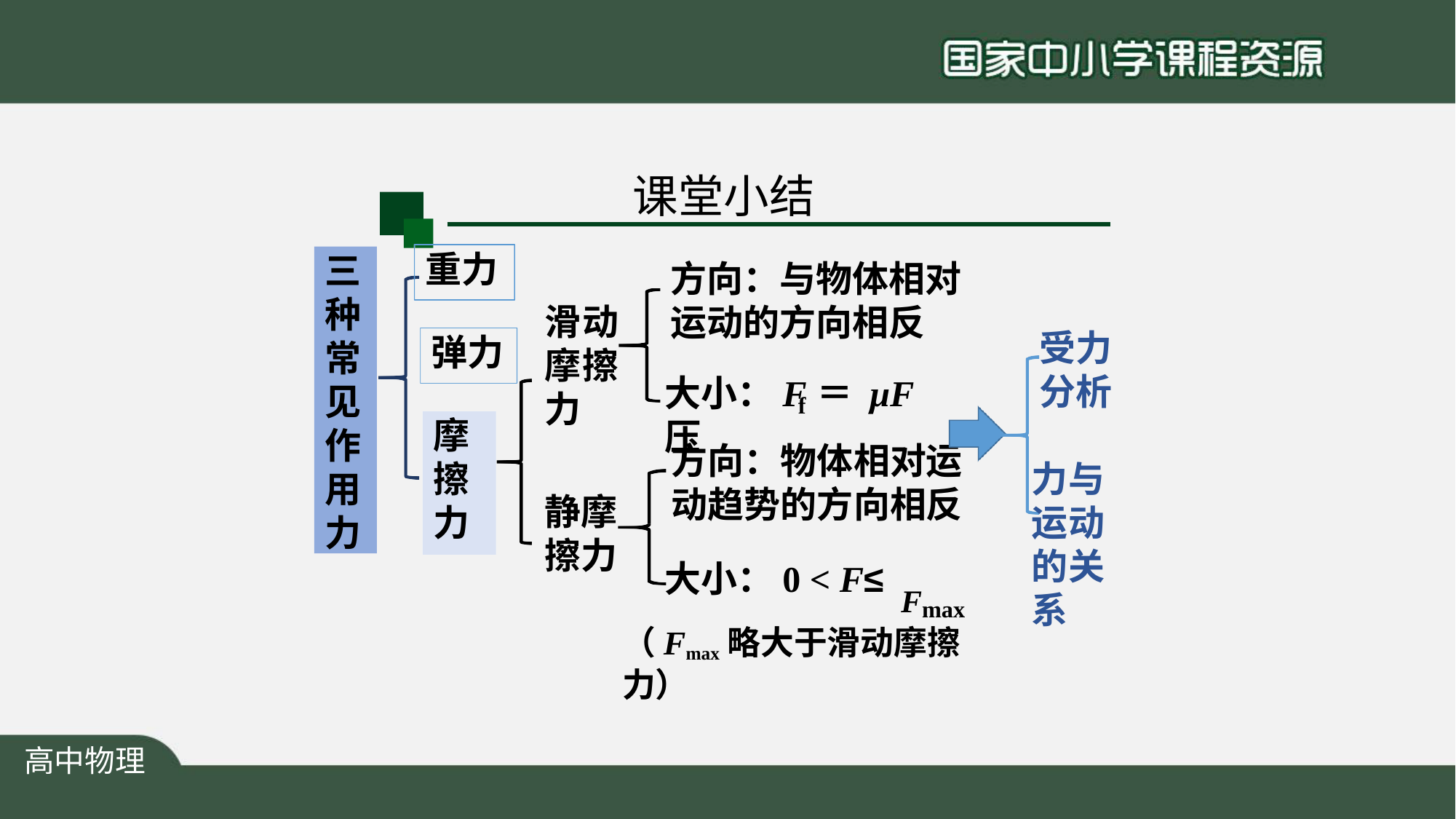

# 课堂小结

重力
弹力
摩 擦 力
三 种 常 见 作 用 力
方向：与物体相对 运动的方向相反

滑动 摩擦 力
受力 分析

大小：F	＝ μF 压
f
方向：物体相对运 动趋势的方向相反
力与 运动 的关 系

静摩 擦力
大小：0 < F≤
Fmax
（Fmax略大于滑动摩擦力）
高中物理